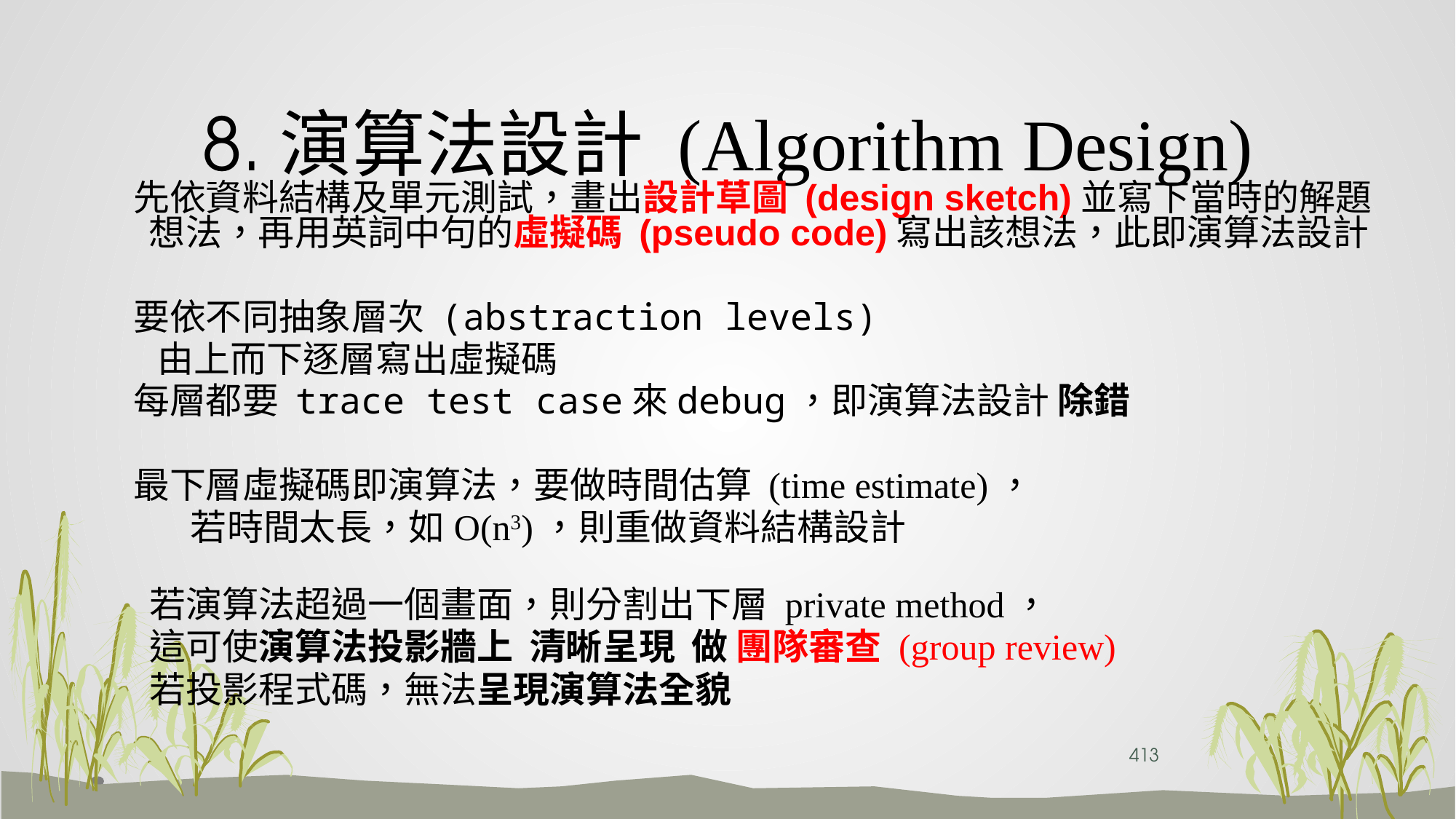

# 8.演算法設計 (Algorithm Design)
  先依資料結構及單元測試，畫出設計草圖 (design sketch)並寫下當時的解題想法，再用英詞中句的虛擬碼 (pseudo code)寫出該想法，此即演算法設計

  要依不同抽象層次 (abstraction levels)
     由上而下逐層寫出虛擬碼
  每層都要 trace test case來debug，即演算法設計 除錯

  最下層虛擬碼即演算法，要做時間估算 (time estimate)，
         若時間太長，如O(n3)，則重做資料結構設計

    若演算法超過一個畫面，則分割出下層 private method，
    這可使演算法投影牆上  清晰呈現  做 團隊審查 (group review)
    若投影程式碼，無法呈現演算法全貌
413